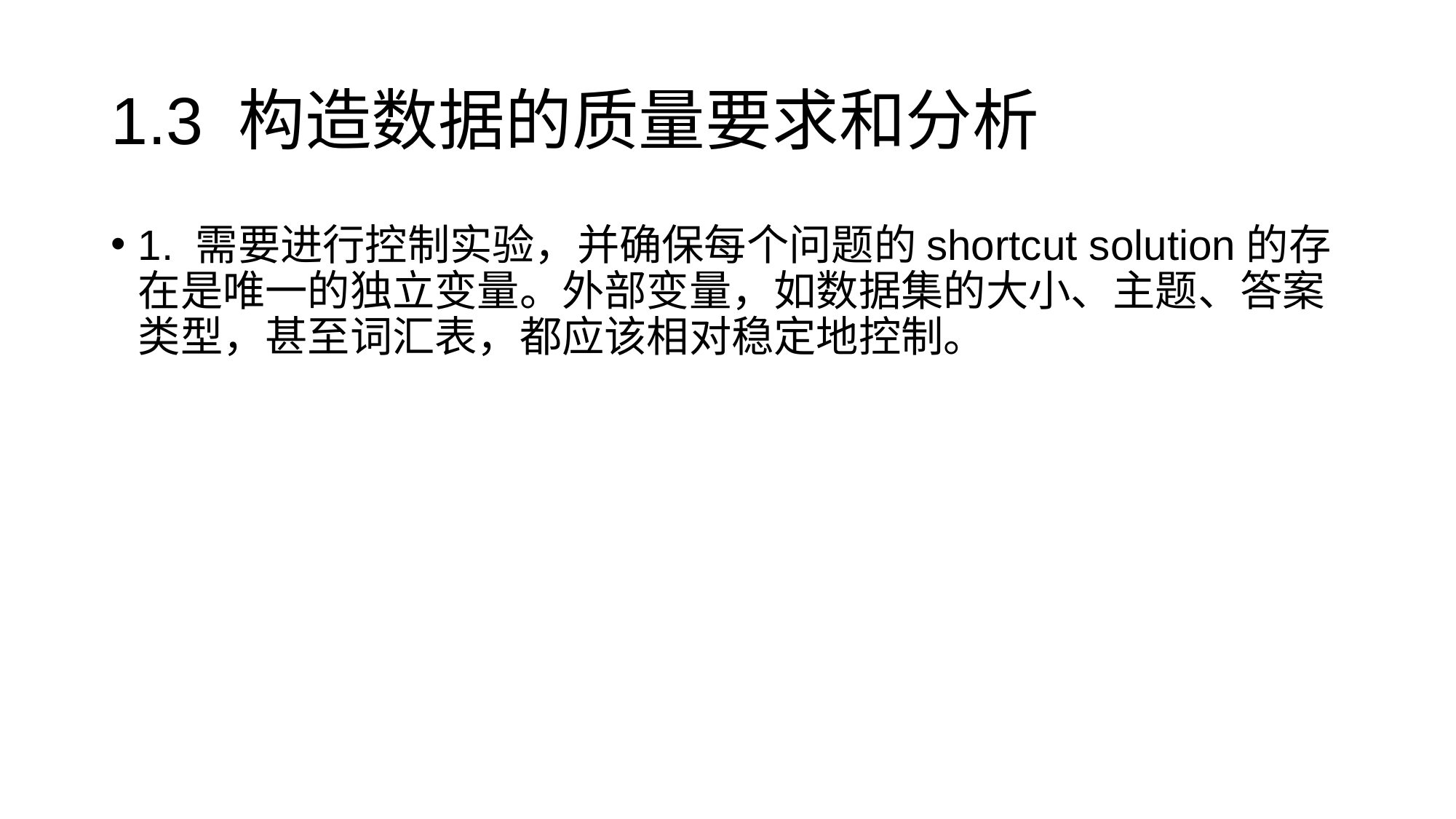

# 1.3 构造数据的质量要求和分析
1. 需要进行控制实验，并确保每个问题的shortcut solution的存在是唯一的独立变量。外部变量，如数据集的大小、主题、答案类型，甚至词汇表，都应该相对稳定地控制。